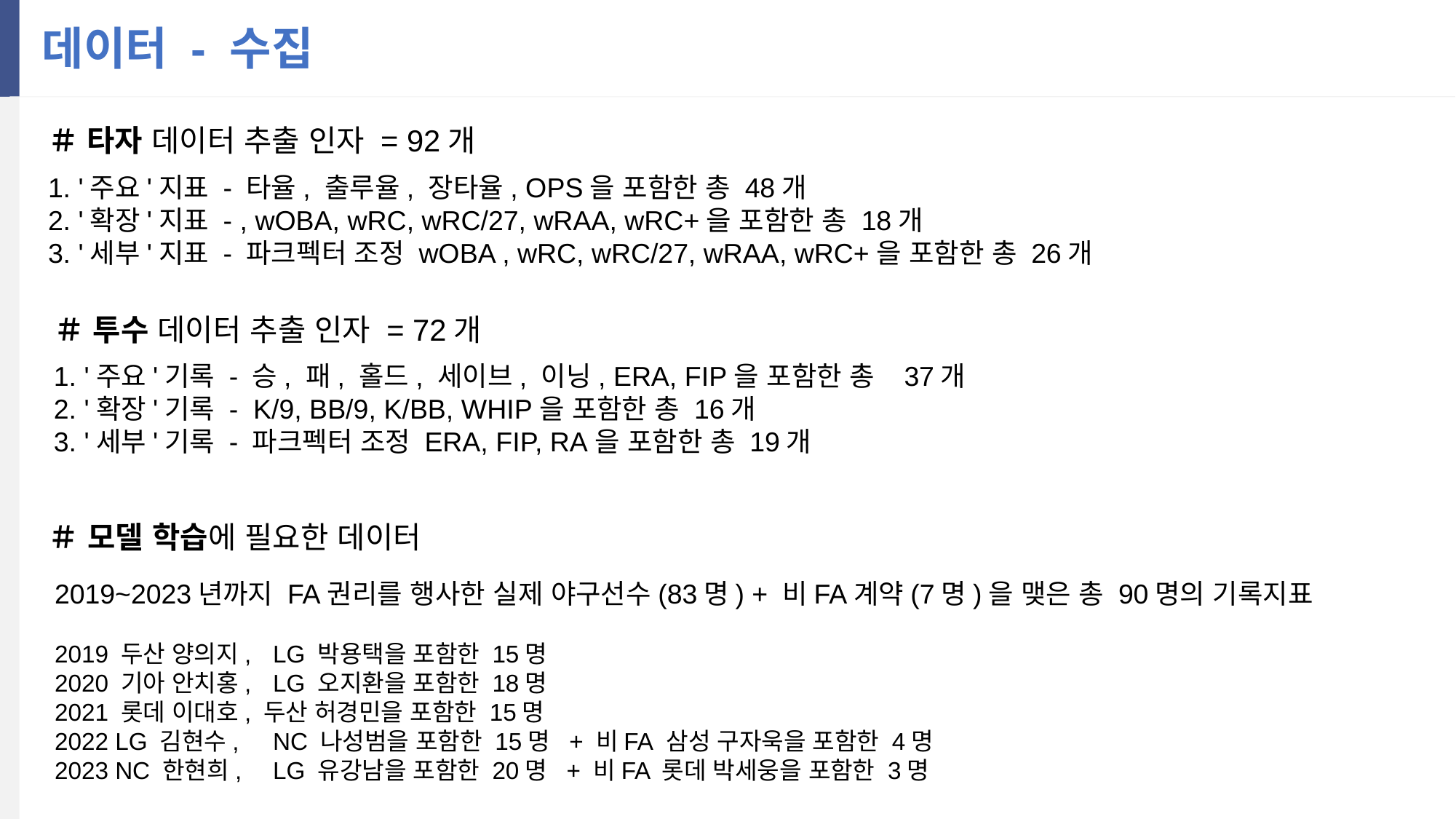

데이터 - 수집
＃ 타자 데이터 추출 인자 = 92개
1. '주요'지표 - 타율, 출루율, 장타율, OPS을 포함한 총 48개
2. '확장'지표 - , wOBA, wRC, wRC/27, wRAA, wRC+을 포함한 총 18개
3. '세부'지표 - 파크펙터 조정 wOBA , wRC, wRC/27, wRAA, wRC+을 포함한 총 26개
＃ 투수 데이터 추출 인자 = 72개
1. '주요'기록 - 승, 패, 홀드, 세이브, 이닝, ERA, FIP을 포함한 총   37개
2. '확장'기록 -  K/9, BB/9, K/BB, WHIP을 포함한 총 16개
3. '세부'기록 - 파크펙터 조정 ERA, FIP, RA을 포함한 총 19개
＃ 모델 학습에 필요한 데이터
2019~2023년까지 FA권리를 행사한 실제 야구선수(83명) + 비FA계약(7명)을 맺은 총 90명의 기록지표

2019 두산 양의지, 	LG 박용택을 포함한 15명
2020 기아 안치홍, 	LG 오지환을 포함한 18명
2021 롯데 이대호, 두산 허경민을 포함한 15명
2022 LG 김현수, 	NC 나성범을 포함한 15명  + 비FA 삼성 구자욱을 포함한 4명
2023 NC 한현희, 	LG 유강남을 포함한 20명  + 비FA 롯데 박세웅을 포함한 3명